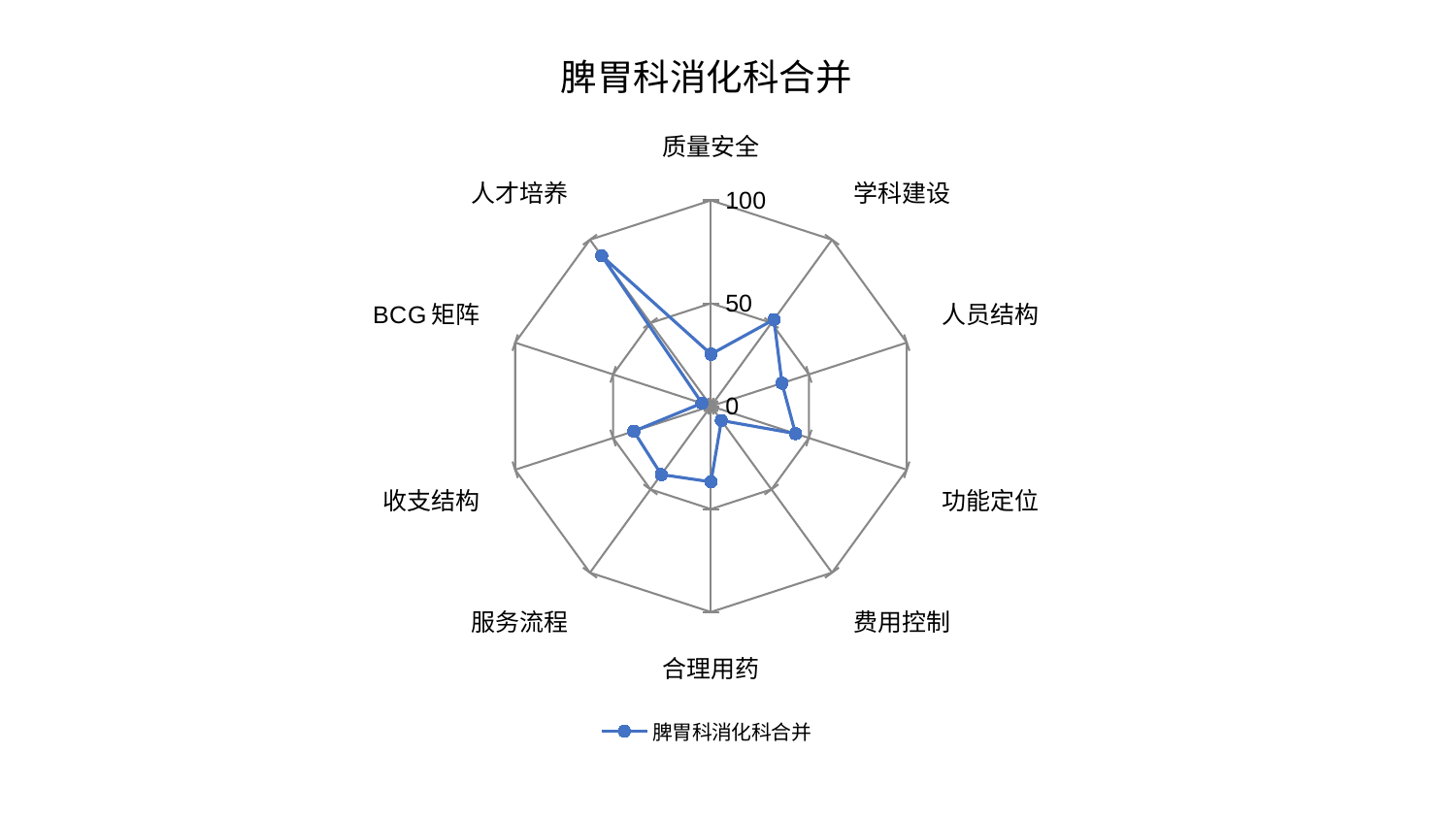

### Chart: 脾胃科消化科合并

| Category | 脾胃科消化科合并 |
|---|---|
| 质量安全 | 25.2796519604314 |
| 学科建设 | 52.05700198935704 |
| 人员结构 | 36.24000969910194 |
| 功能定位 | 43.18495030781308 |
| 费用控制 | 8.615227920487929 |
| 合理用药 | 36.76724998751201 |
| 服务流程 | 41.08578888806571 |
| 收支结构 | 39.438940790077815 |
| BCG矩阵 | 4.596246896508541 |
| 人才培养 | 90.31535696584075 |
95